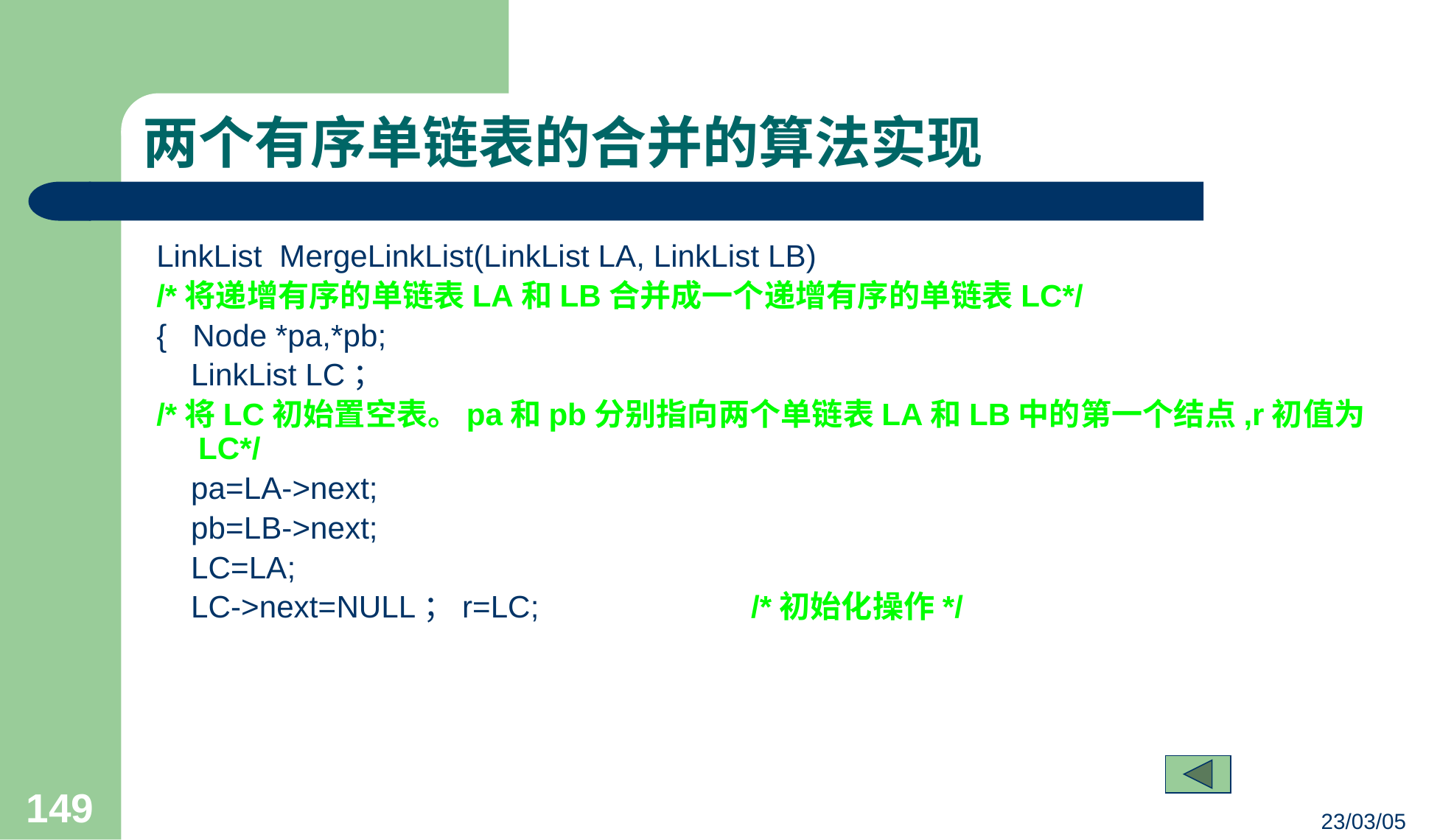

# 两个有序单链表的合并的算法实现
LinkList  MergeLinkList(LinkList LA, LinkList LB)
/*将递增有序的单链表LA和LB合并成一个递增有序的单链表LC*/
{   Node *pa,*pb;
    LinkList LC；
/*将LC初始置空表。pa和pb分别指向两个单链表LA和LB中的第一个结点,r初值为LC*/
    pa=LA->next;
    pb=LB->next;
    LC=LA;
    LC->next=NULL；r=LC;		/*初始化操作*/

149
23/03/05